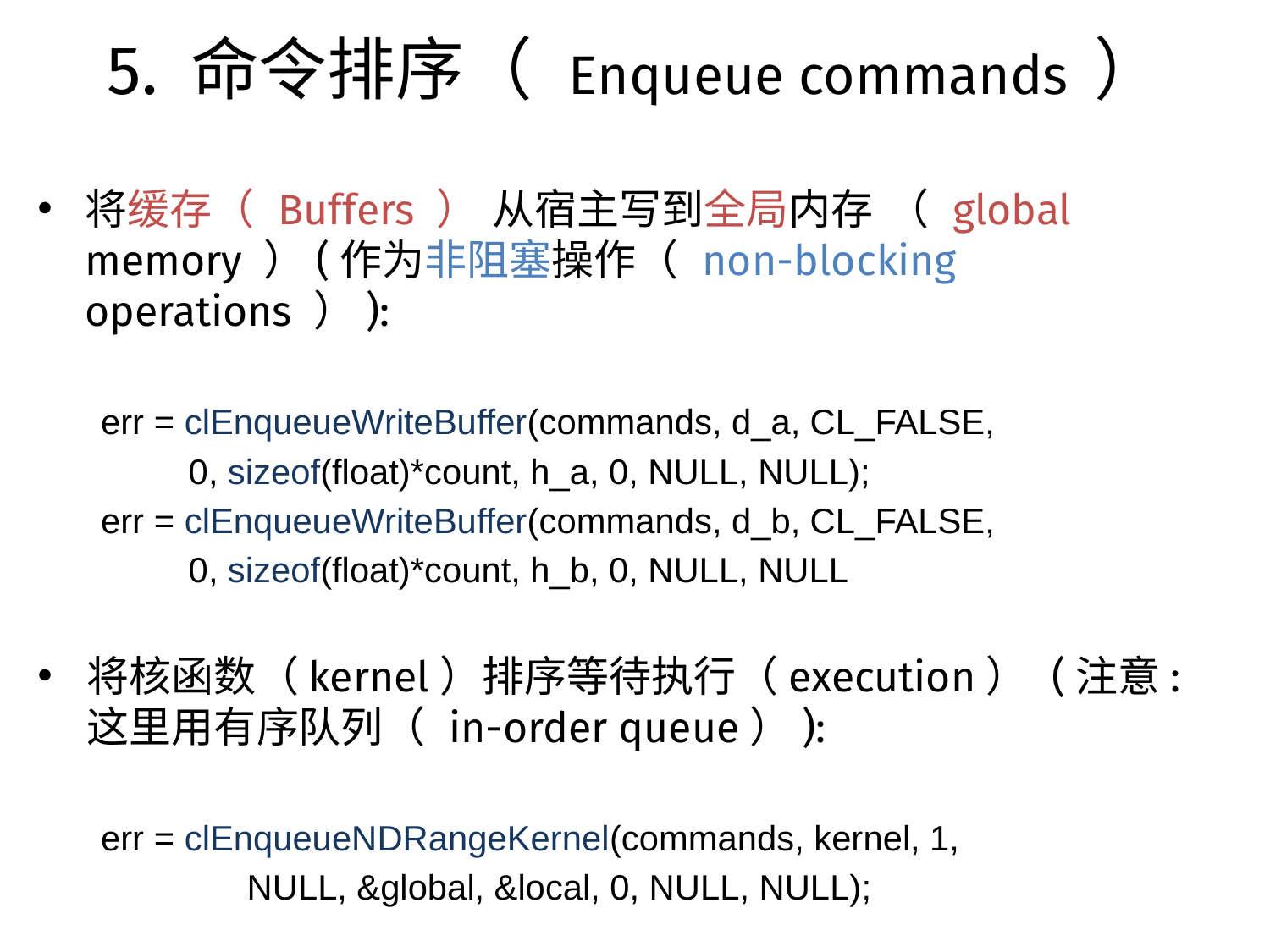

5. 命令排序（ Enqueue commands ）
将缓存（ Buffers ） 从宿主写到全局内存 （ global memory ）(作为非阻塞操作（ non-blocking operations ）):

err = clEnqueueWriteBuffer(commands, d_a, CL_FALSE,
         0, sizeof(float)*count, h_a, 0, NULL, NULL);
err = clEnqueueWriteBuffer(commands, d_b, CL_FALSE,
         0, sizeof(float)*count, h_b, 0, NULL, NULL);

将核函数（kernel）排序等待执行（execution） (注意: 这里用有序队列（ in-order queue）):

err = clEnqueueNDRangeKernel(commands, kernel, 1,
               NULL, &global, &local, 0, NULL, NULL);